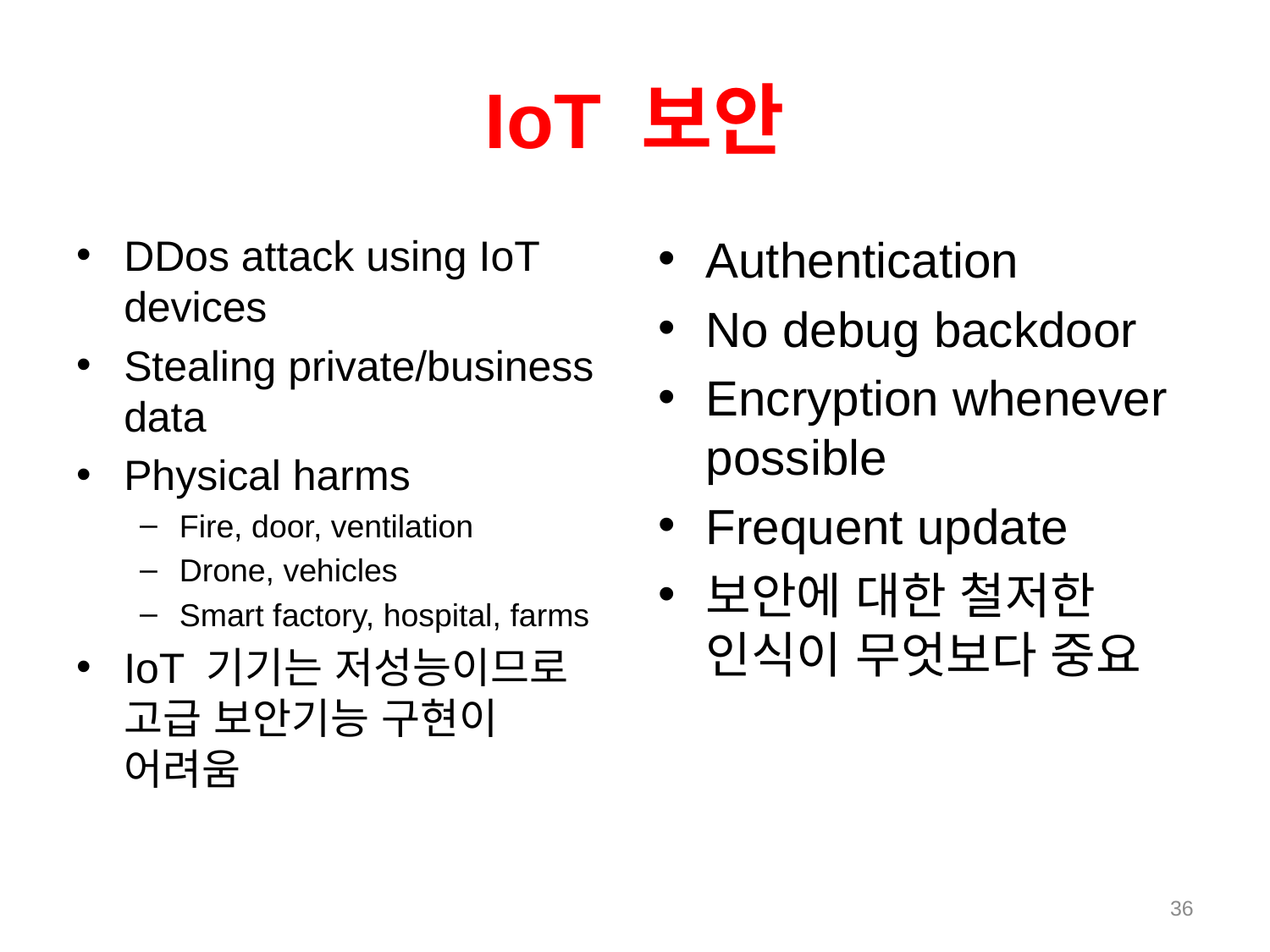

# IoT 보안
DDos attack using IoT devices
Stealing private/business data
Physical harms
Fire, door, ventilation
Drone, vehicles
Smart factory, hospital, farms
IoT 기기는 저성능이므로 고급 보안기능 구현이 어려움
Authentication
No debug backdoor
Encryption whenever possible
Frequent update
보안에 대한 철저한 인식이 무엇보다 중요
36